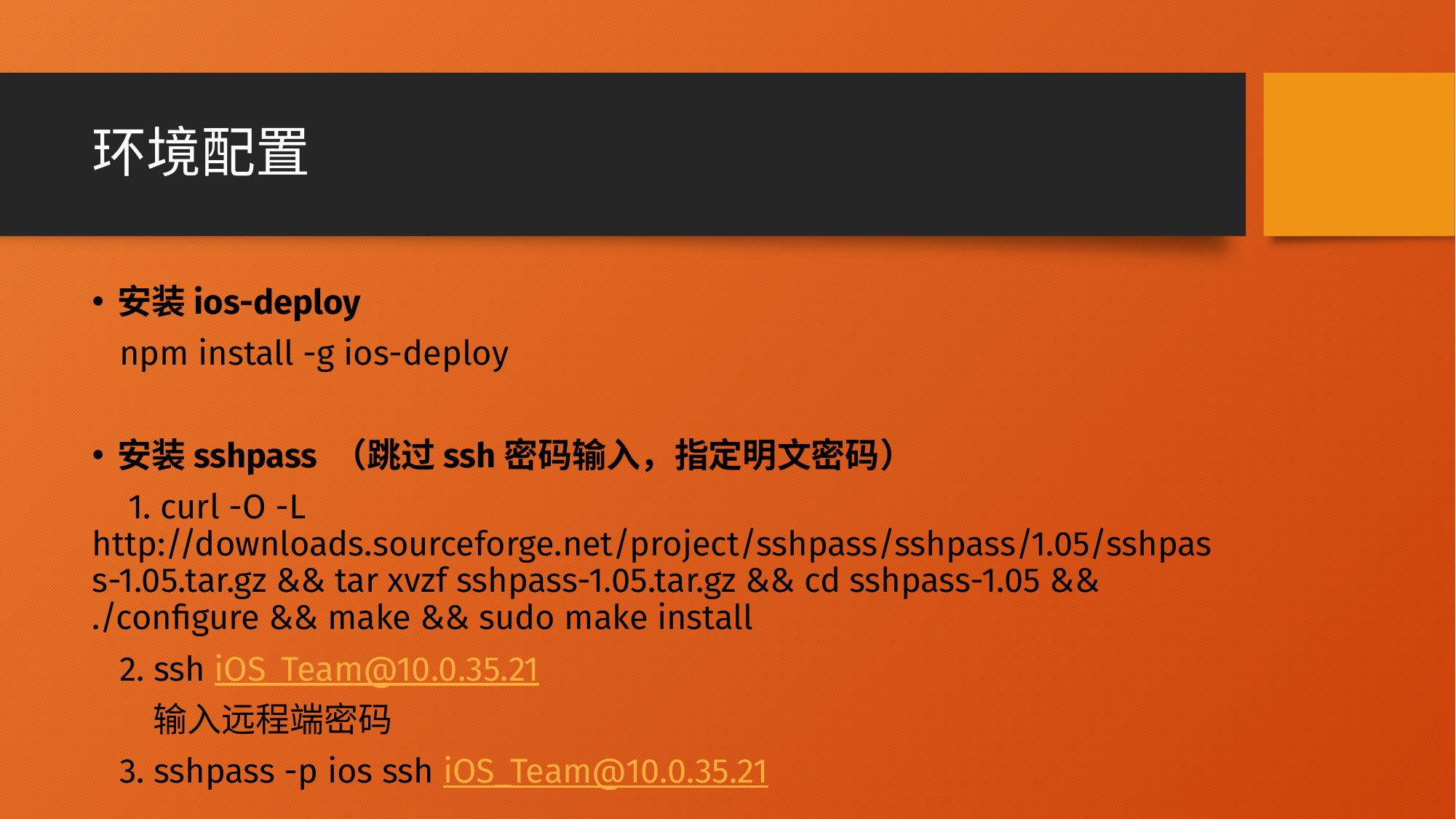

# 环境配置
安装ios-deploy
   npm install -g ios-deploy

安装sshpass （跳过ssh密码输入，指定明文密码）
    1. curl -O -L  http://downloads.sourceforge.net/project/sshpass/sshpass/1.05/sshpass-1.05.tar.gz && tar xvzf sshpass-1.05.tar.gz && cd sshpass-1.05 && ./configure && make && sudo make install
   2. ssh iOS_Team@10.0.35.21
       输入远程端密码
   3. sshpass -p ios ssh iOS_Team@10.0.35.21